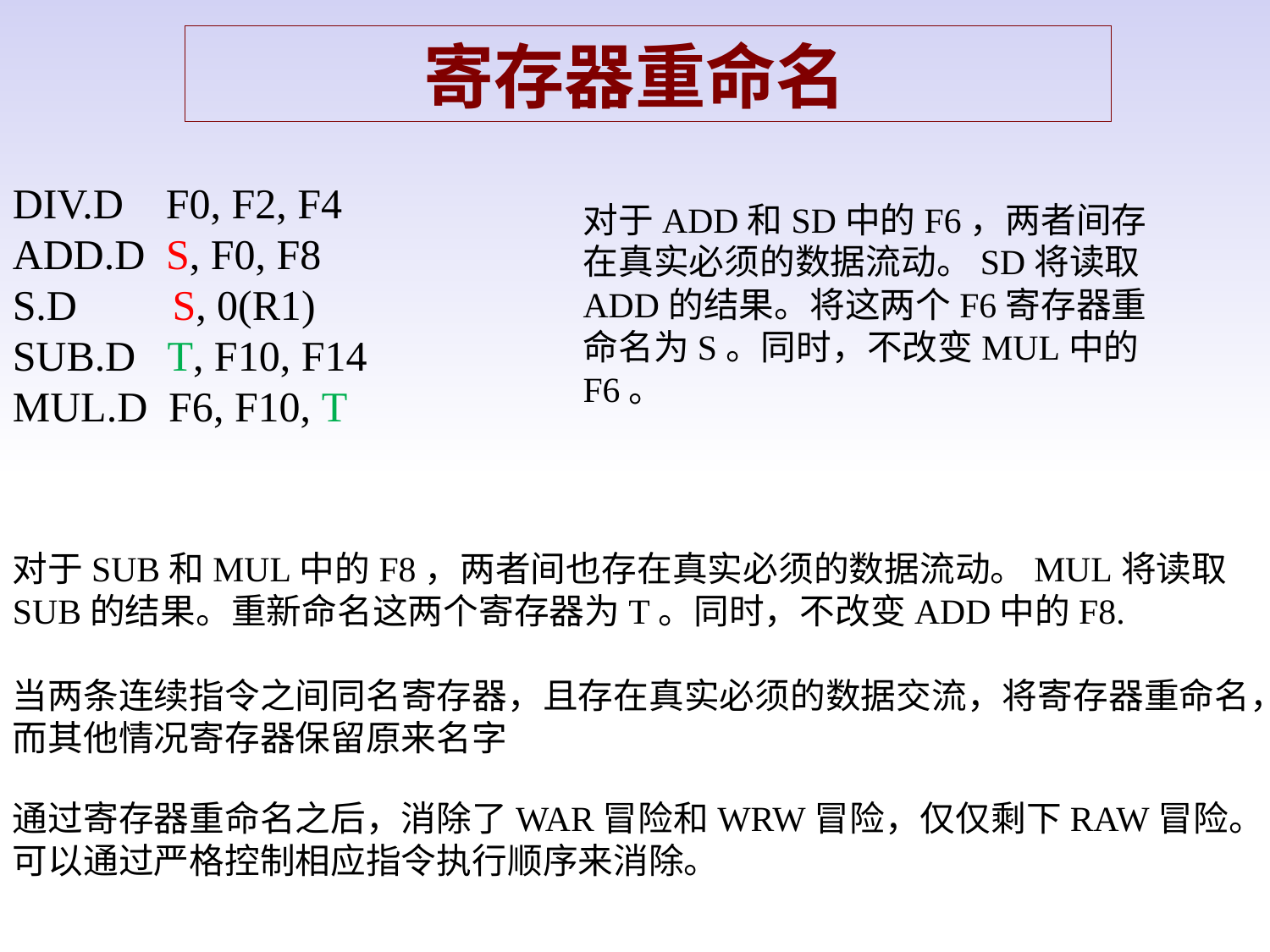

寄存器重命名
DIV.D    F0, F2, F4
ADD.D  S, F0, F8
S.D         S, 0(R1)
SUB.D   T, F10, F14
MUL.D  F6, F10, T
对于ADD和SD中的F6，两者间存在真实必须的数据流动。SD将读取ADD的结果。将这两个F6寄存器重命名为S。同时，不改变MUL中的F6。
对于SUB和MUL中的F8，两者间也存在真实必须的数据流动。MUL将读取SUB的结果。重新命名这两个寄存器为T。同时，不改变ADD中的F8.

当两条连续指令之间同名寄存器，且存在真实必须的数据交流，将寄存器重命名，而其他情况寄存器保留原来名字

通过寄存器重命名之后，消除了WAR冒险和WRW冒险，仅仅剩下RAW冒险。可以通过严格控制相应指令执行顺序来消除。